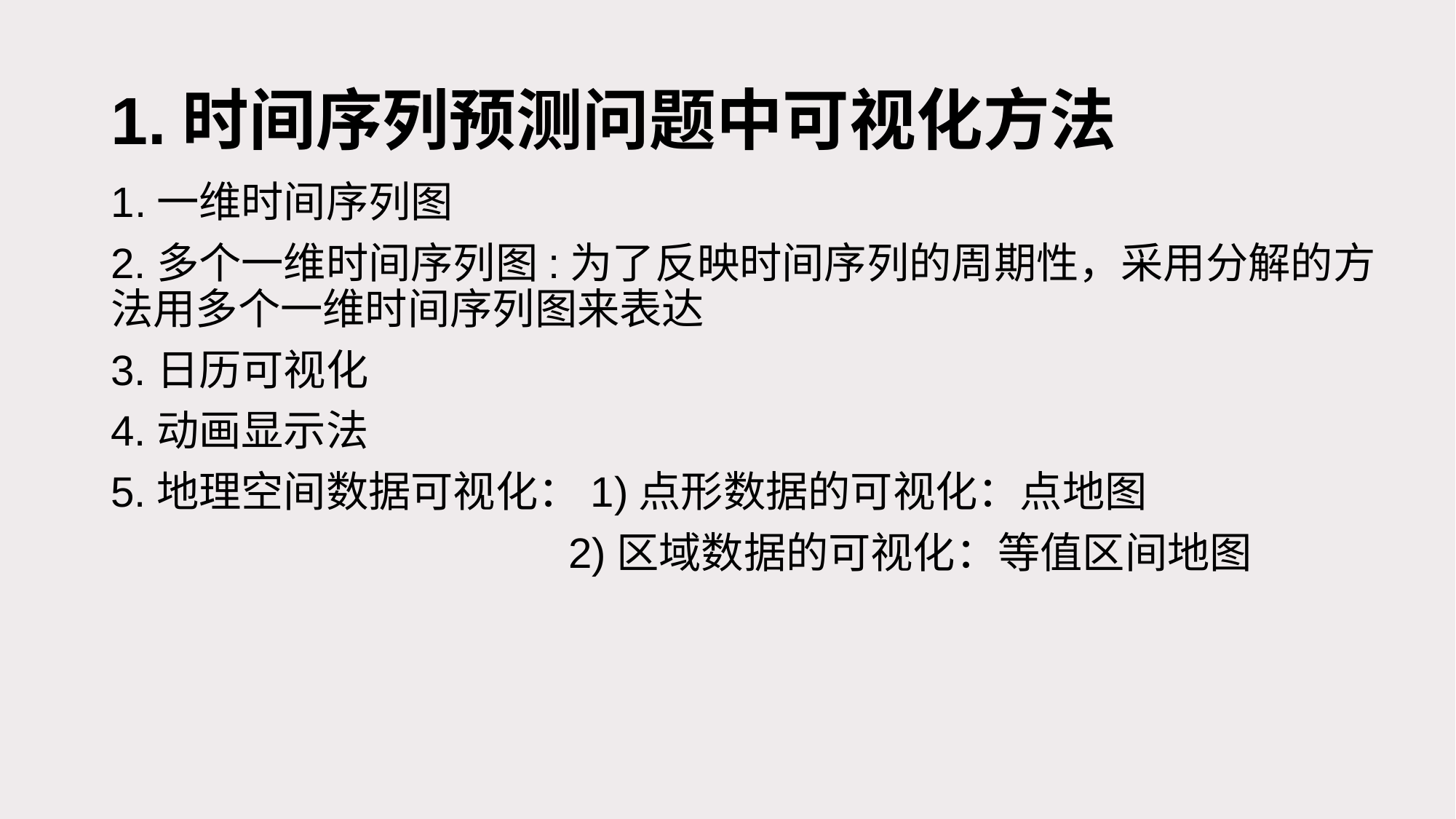

# 1.时间序列预测问题中可视化方法
1.一维时间序列图
2.多个一维时间序列图:为了反映时间序列的周期性，采用分解的方法用多个一维时间序列图来表达
3.日历可视化
4.动画显示法
5.地理空间数据可视化：1)点形数据的可视化：点地图
			           2)区域数据的可视化：等值区间地图